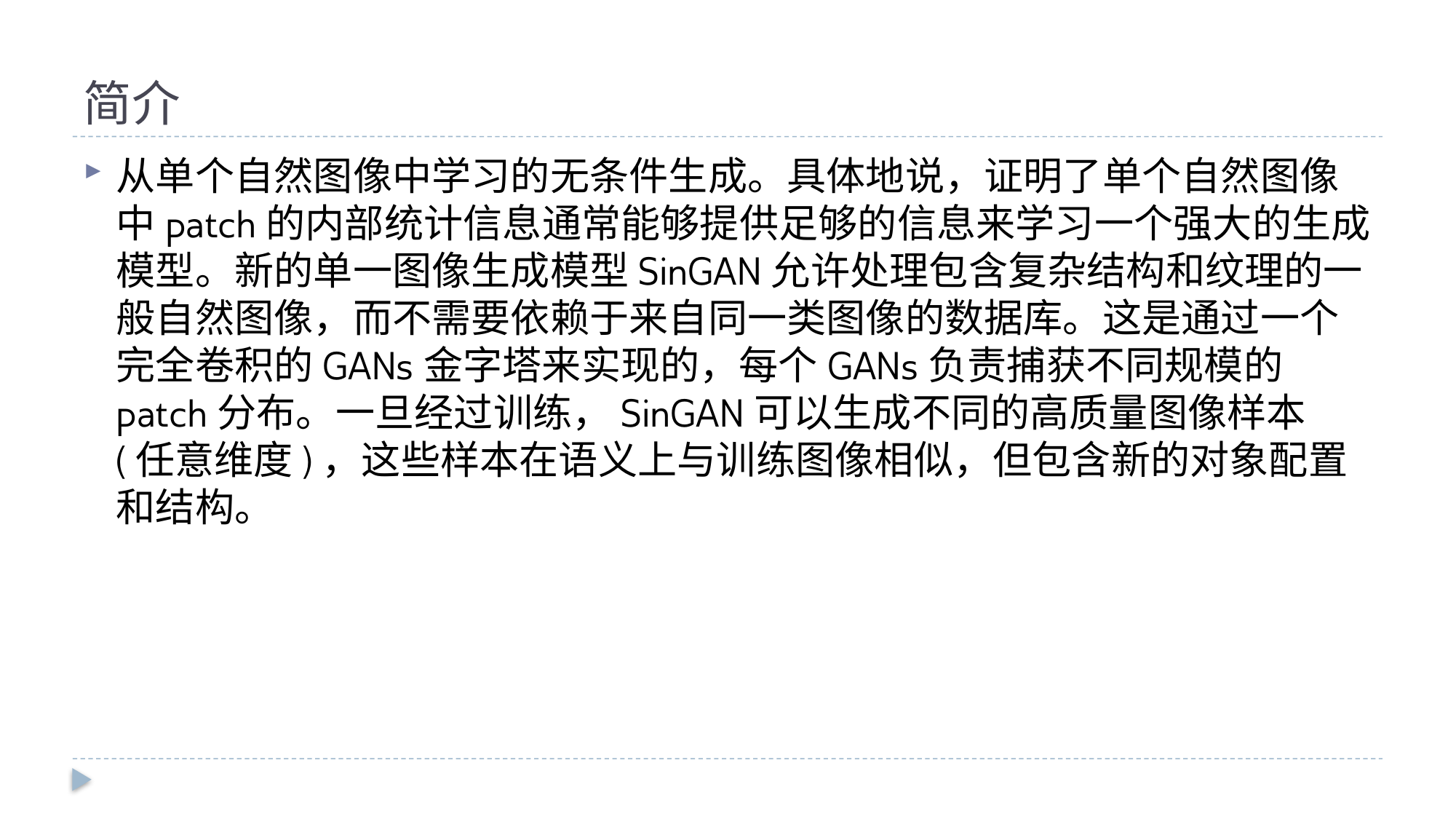

# 简介
从单个自然图像中学习的无条件生成。具体地说，证明了单个自然图像中patch的内部统计信息通常能够提供足够的信息来学习一个强大的生成模型。新的单一图像生成模型SinGAN允许处理包含复杂结构和纹理的一般自然图像，而不需要依赖于来自同一类图像的数据库。这是通过一个完全卷积的GANs金字塔来实现的，每个GANs负责捕获不同规模的patch分布。一旦经过训练，SinGAN可以生成不同的高质量图像样本(任意维度)，这些样本在语义上与训练图像相似，但包含新的对象配置和结构。